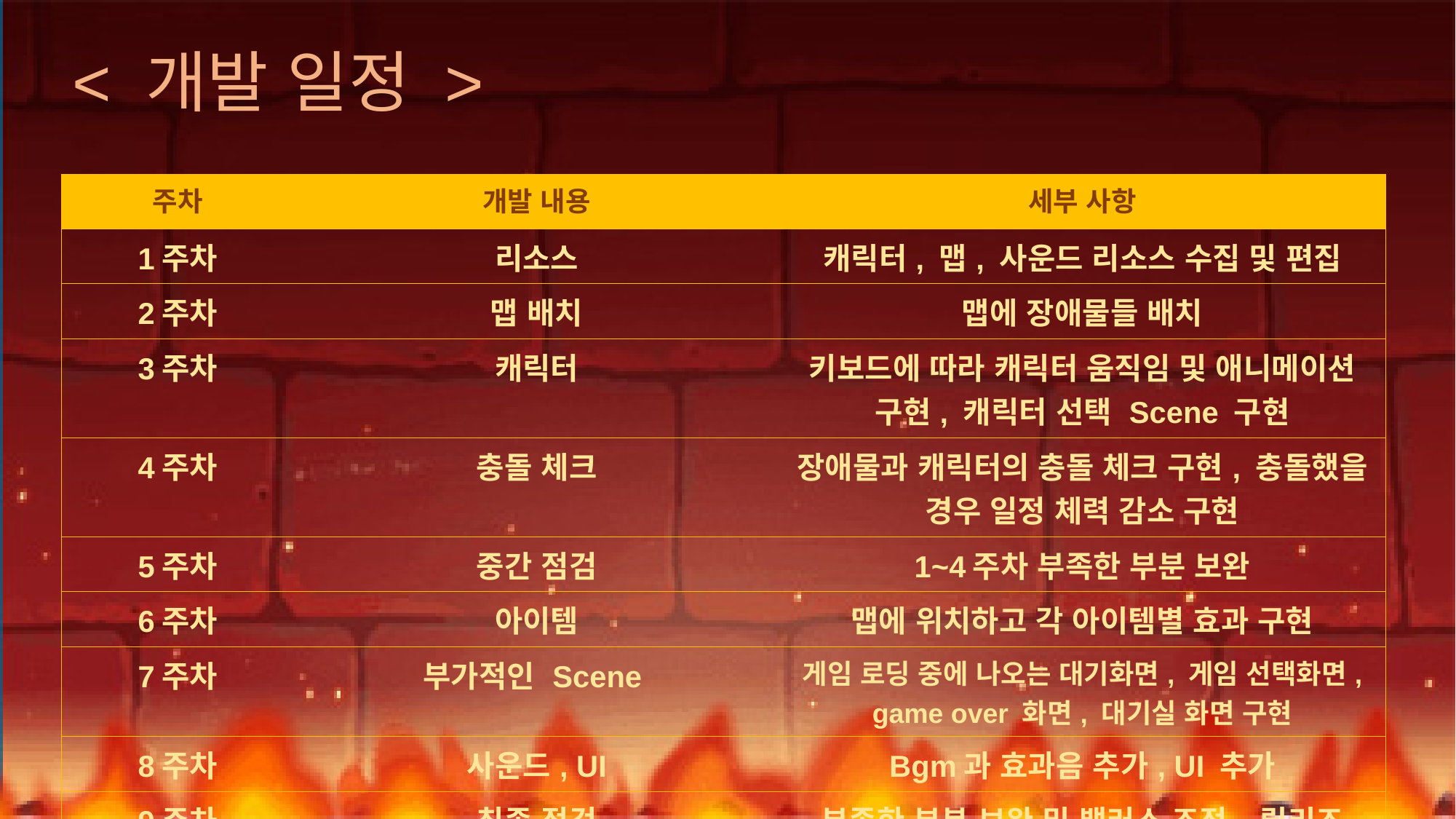

# < 개발 일정 >
| 주차 | 개발 내용 | 세부 사항 |
| --- | --- | --- |
| 1주차 | 리소스 | 캐릭터, 맵, 사운드 리소스 수집 및 편집 |
| 2주차 | 맵 배치 | 맵에 장애물들 배치 |
| 3주차 | 캐릭터 | 키보드에 따라 캐릭터 움직임 및 애니메이션 구현, 캐릭터 선택 Scene 구현 |
| 4주차 | 충돌 체크 | 장애물과 캐릭터의 충돌 체크 구현, 충돌했을 경우 일정 체력 감소 구현 |
| 5주차 | 중간 점검 | 1~4주차 부족한 부분 보완 |
| 6주차 | 아이템 | 맵에 위치하고 각 아이템별 효과 구현 |
| 7주차 | 부가적인 Scene | 게임 로딩 중에 나오는 대기화면, 게임 선택화면, game over 화면, 대기실 화면 구현 |
| 8주차 | 사운드, UI | Bgm과 효과음 추가, UI 추가 |
| 9주차 | 최종 점검 | 부족한 부분 보완 및 밸러스 조정, 릴리즈 |